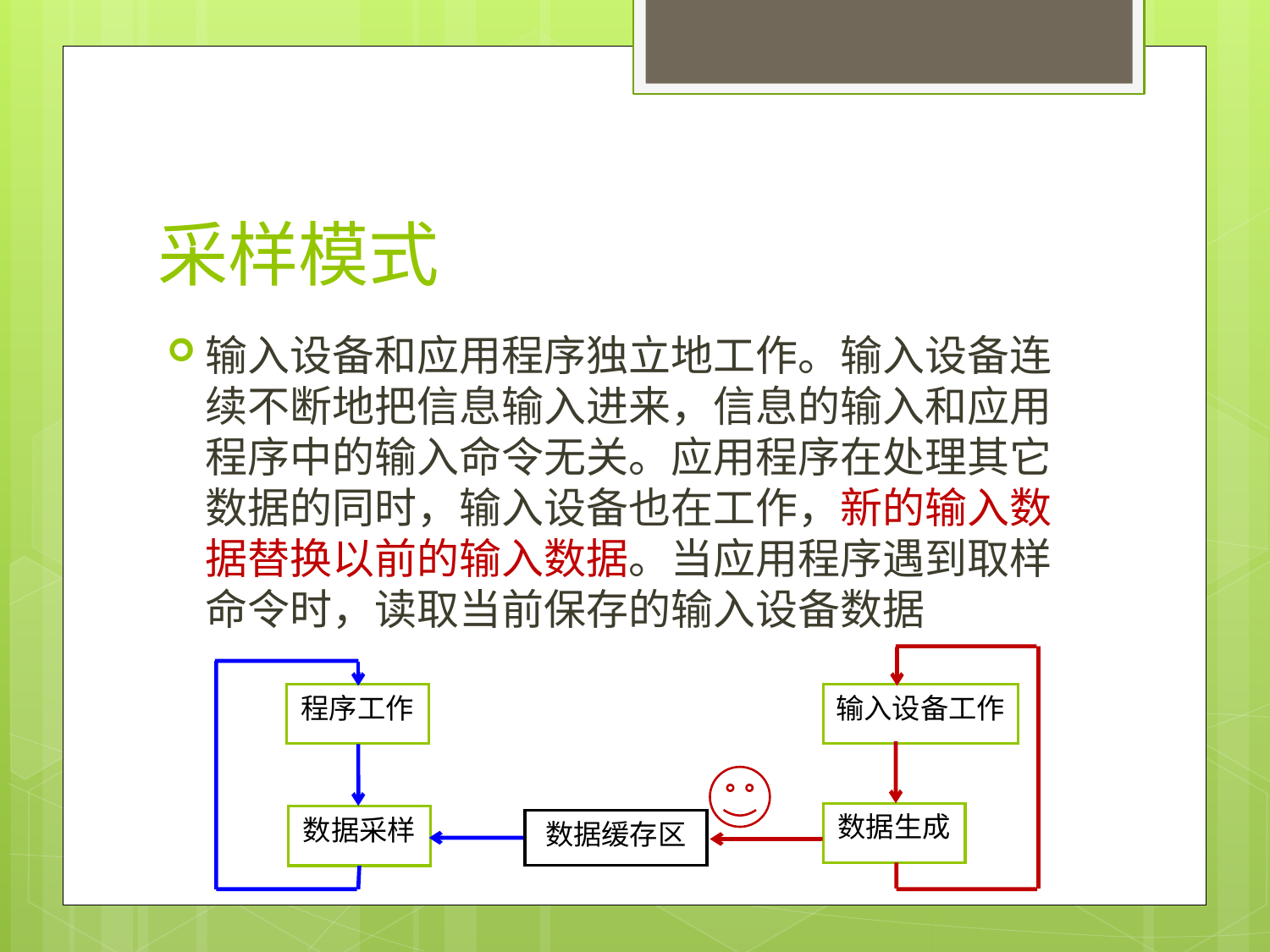

# 采样模式
输入设备和应用程序独立地工作。输入设备连续不断地把信息输入进来，信息的输入和应用程序中的输入命令无关。应用程序在处理其它数据的同时，输入设备也在工作，新的输入数据替换以前的输入数据。当应用程序遇到取样命令时，读取当前保存的输入设备数据

程序工作
输入设备工作

数据生成
数据采样
数据缓存区